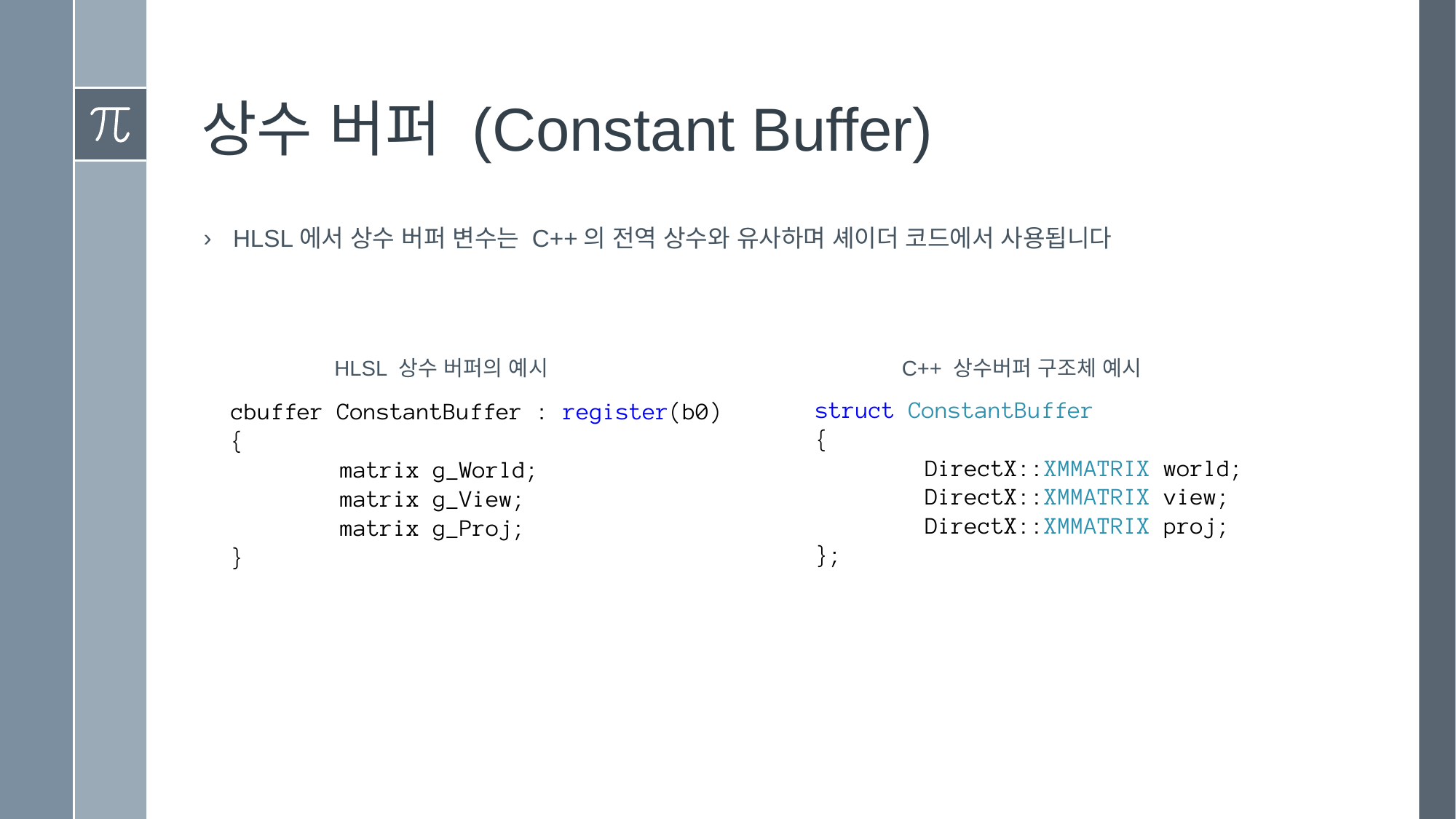

# 상수 버퍼 (Constant Buffer)
HLSL에서 상수 버퍼 변수는 C++의 전역 상수와 유사하며 셰이더 코드에서 사용됩니다
C++ 상수버퍼 구조체 예시
HLSL 상수 버퍼의 예시
struct ConstantBuffer
{
	DirectX::XMMATRIX world;
	DirectX::XMMATRIX view;
	DirectX::XMMATRIX proj;
};
cbuffer ConstantBuffer : register(b0)
{
	matrix g_World;
	matrix g_View;
	matrix g_Proj;
}